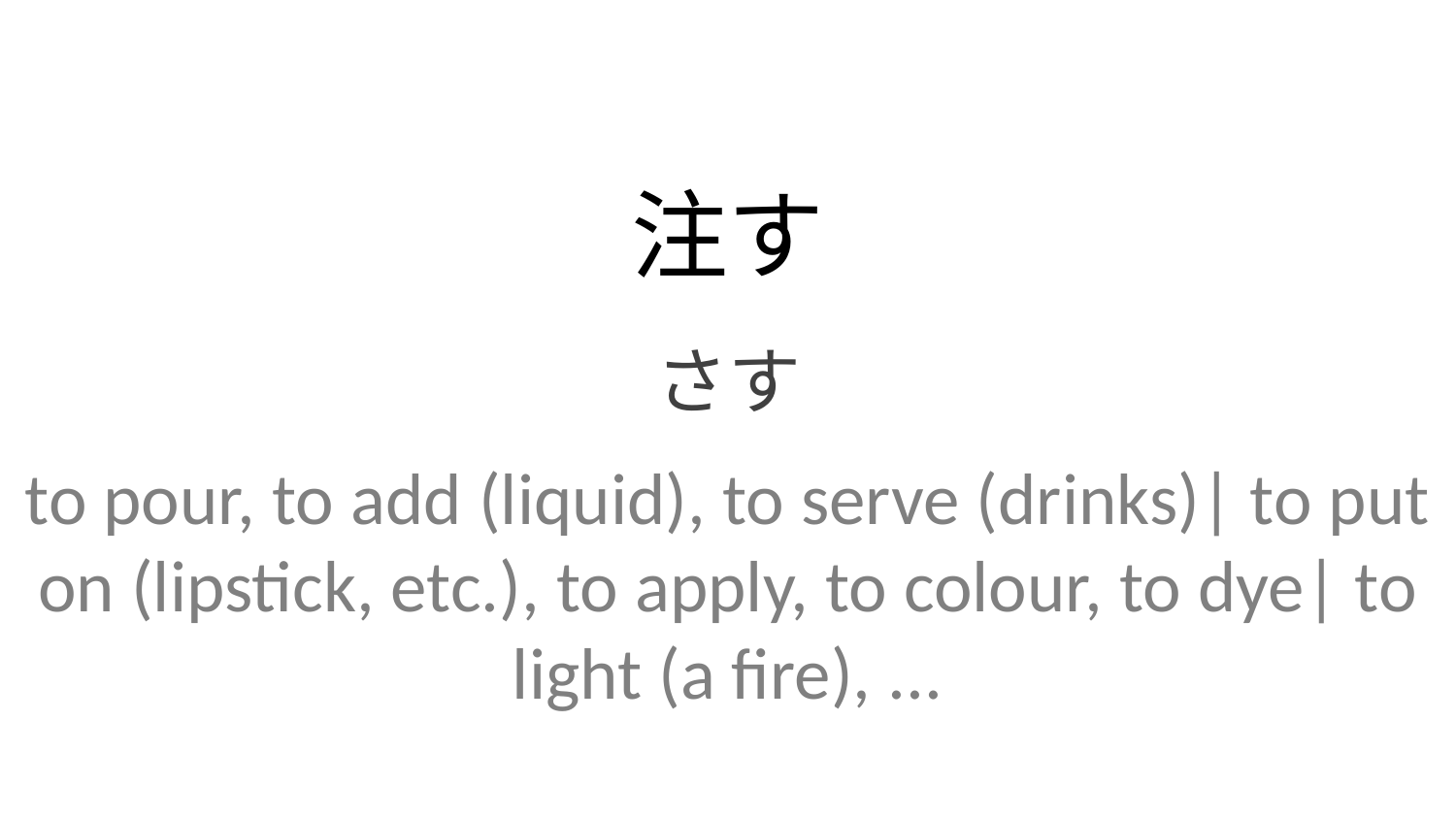

注す

さす
to pour, to add (liquid), to serve (drinks)| to put on (lipstick, etc.), to apply, to colour, to dye| to light (a fire), ...